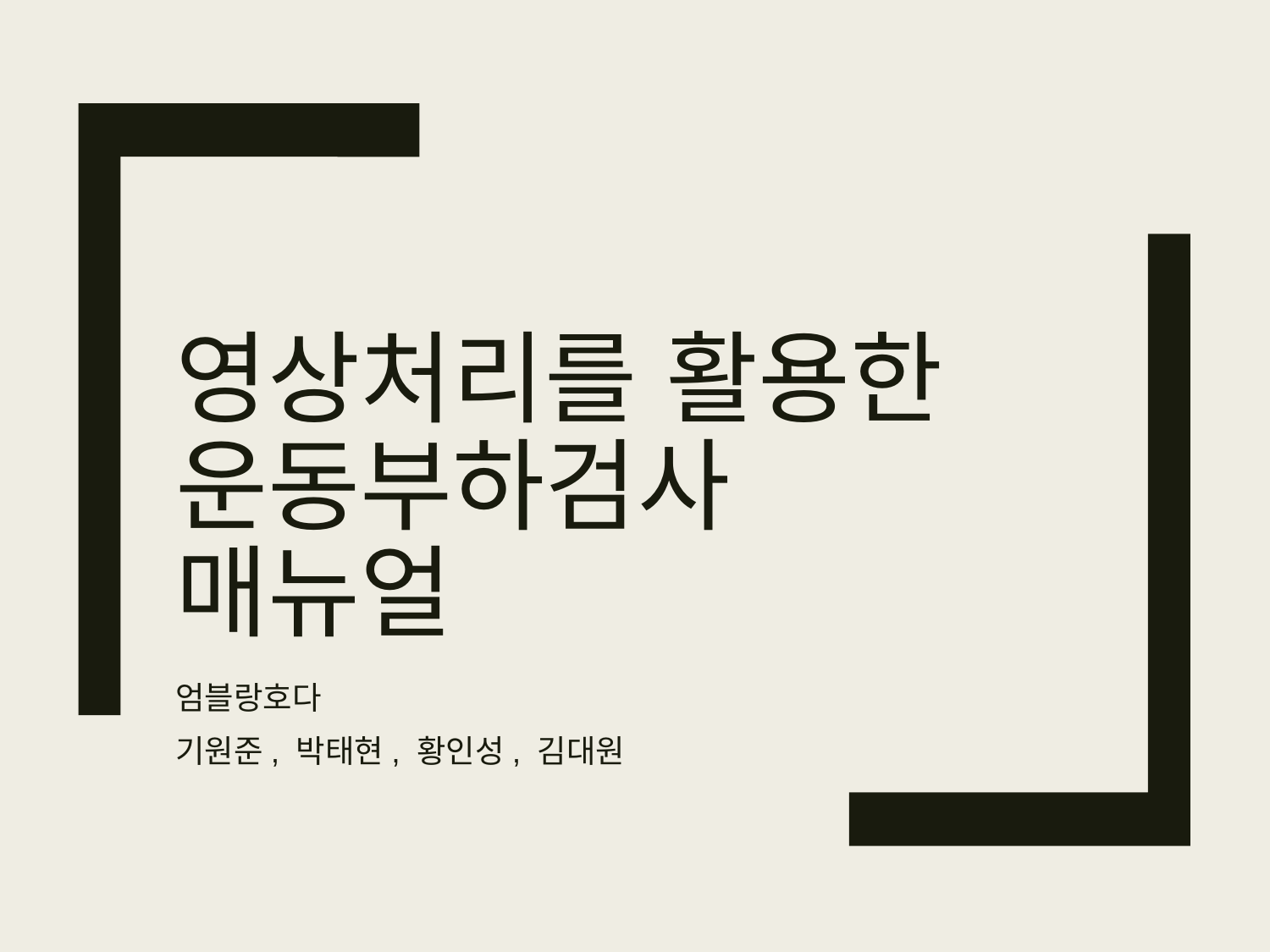

# 영상처리를 활용한 운동부하검사 매뉴얼
엄블랑호다
기원준, 박태현, 황인성, 김대원